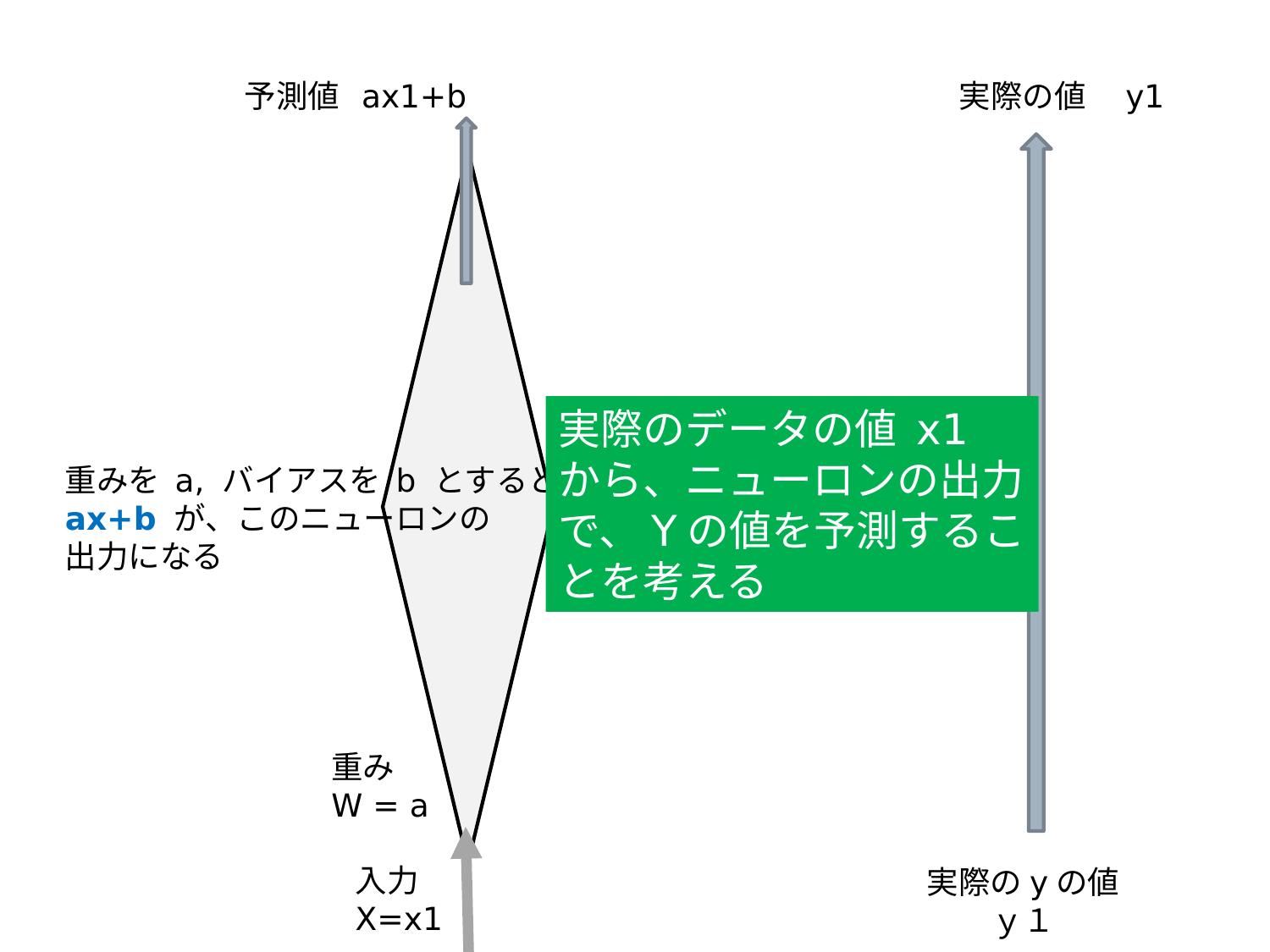

予測値  ax1+b　　　　          　　　　　　　　　実際の値　y1

実際のデータの値 x1
から、ニューロンの出力
で、Yの値を予測するこ
とを考える

重みを a, バイアスを b とすると、
ax+b が、このニューロンの
出力になる

重み
W = a
入力
X=x1
実際のyの値
ｙ１